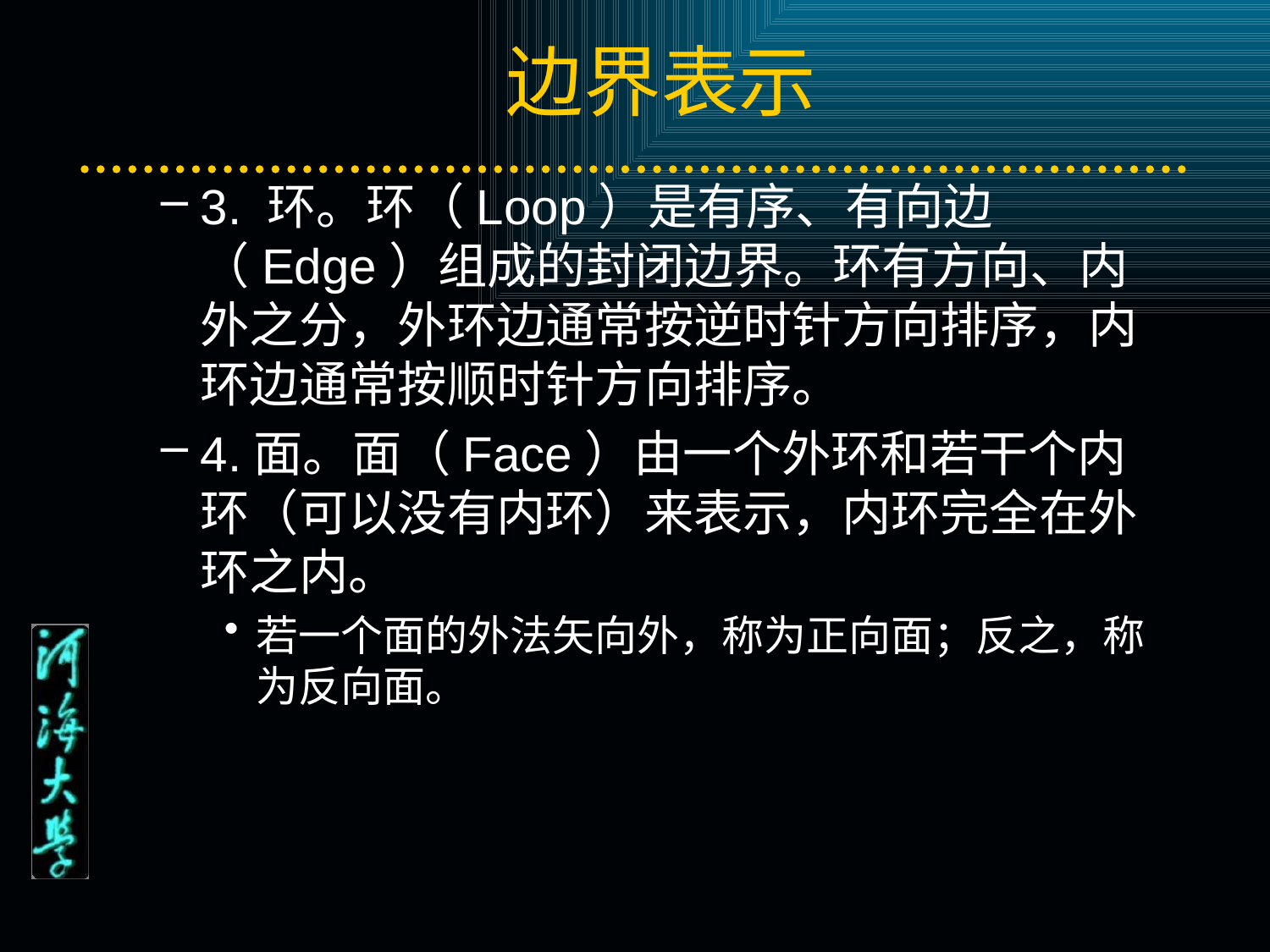

# 边界表示
3. 环。环（Loop）是有序、有向边（Edge）组成的封闭边界。环有方向、内外之分，外环边通常按逆时针方向排序，内环边通常按顺时针方向排序。
4.面。面（Face）由一个外环和若干个内环（可以没有内环）来表示，内环完全在外环之内。
若一个面的外法矢向外，称为正向面；反之，称为反向面。
60